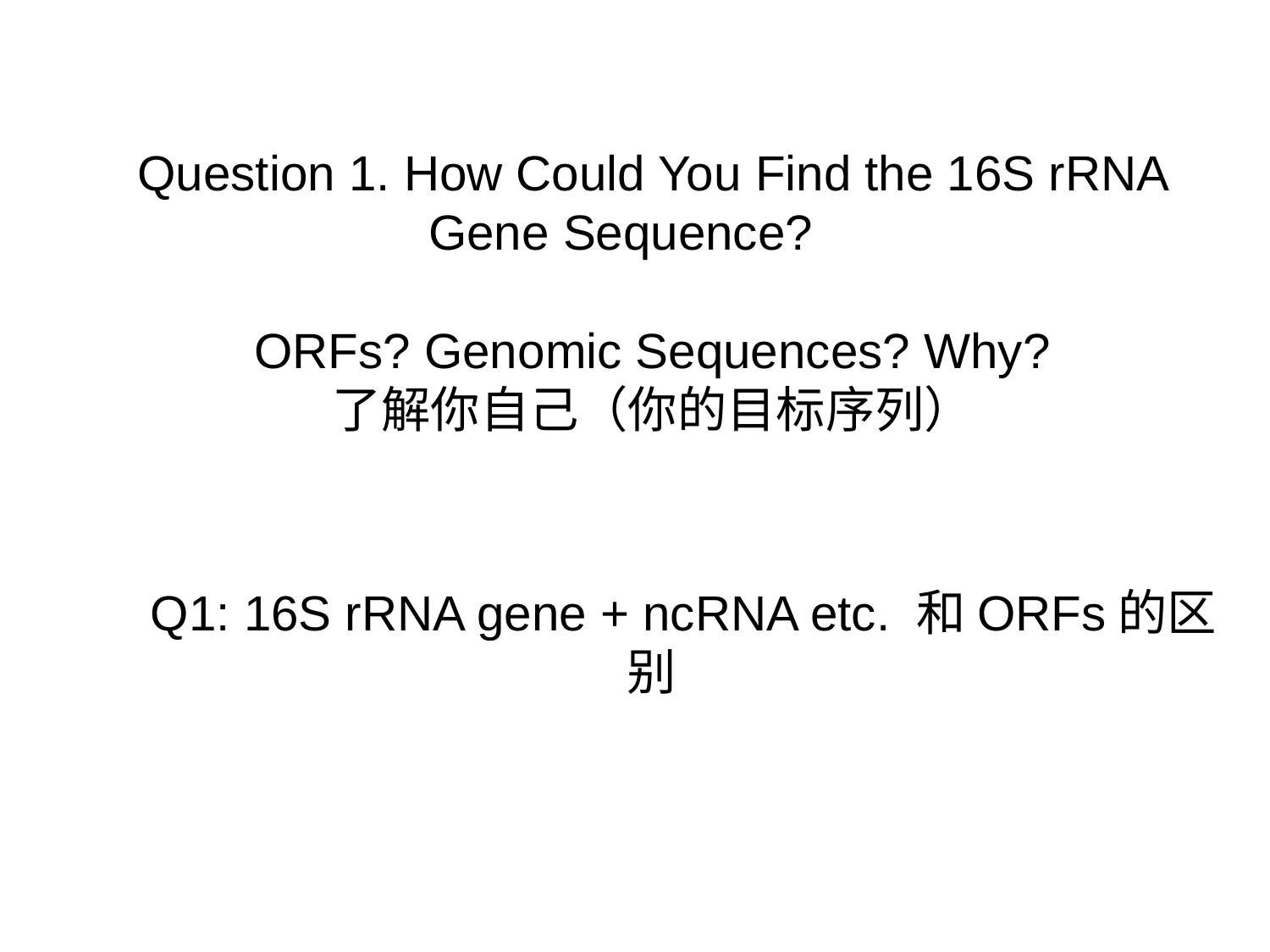

Question 1. How Could You Find the 16S rRNA Gene Sequence?

ORFs? Genomic Sequences? Why?
了解你自己（你的目标序列）
Q1: 16S rRNA gene + ncRNA etc. 和ORFs的区别